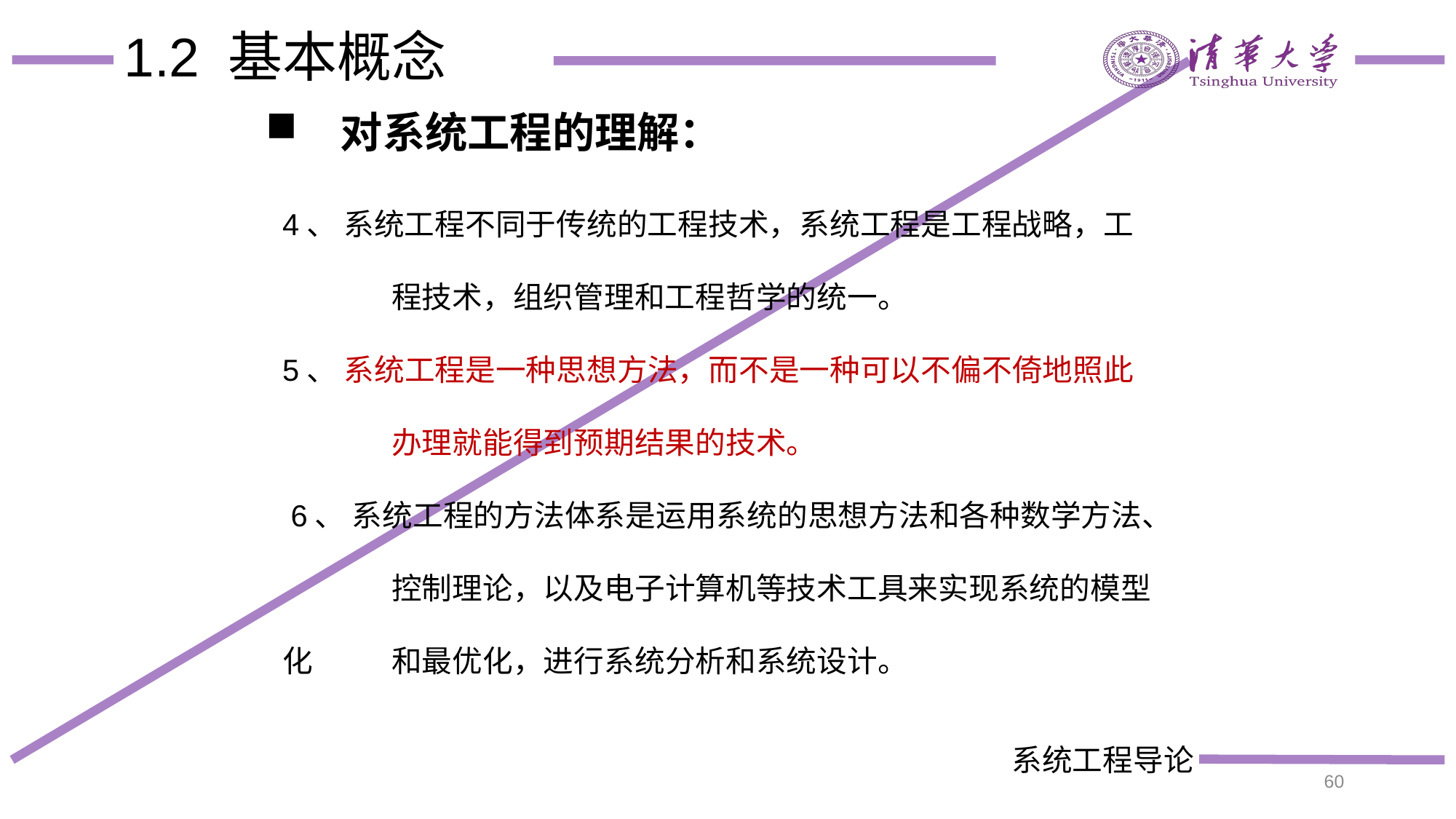

# 1.2 基本概念
 对系统工程的理解：
4、 系统工程不同于传统的工程技术，系统工程是工程战略，工	程技术，组织管理和工程哲学的统一。
5、 系统工程是一种思想方法，而不是一种可以不偏不倚地照此	办理就能得到预期结果的技术。
 6、 系统工程的方法体系是运用系统的思想方法和各种数学方法、	控制理论，以及电子计算机等技术工具来实现系统的模型化	和最优化，进行系统分析和系统设计。
60